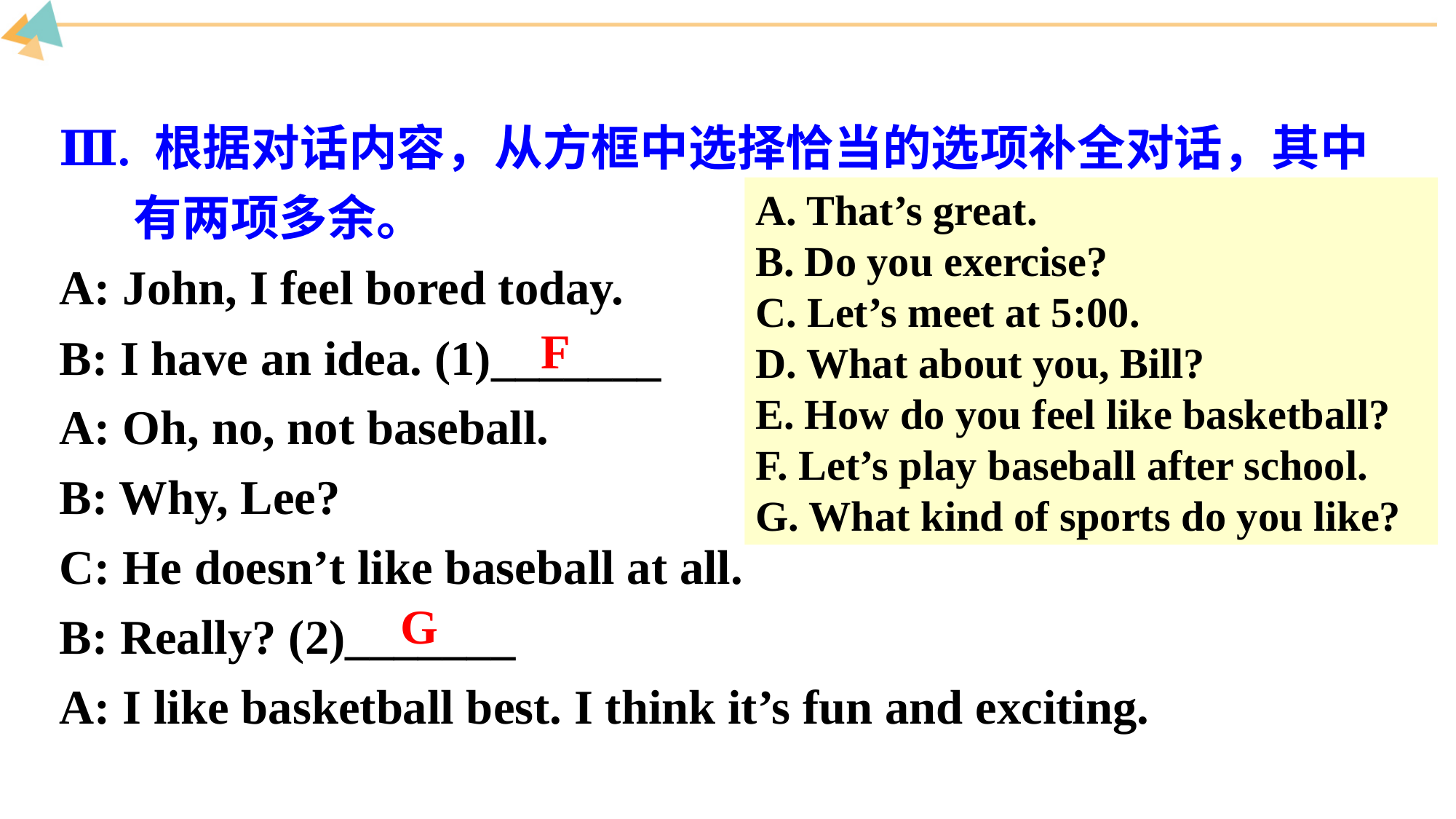

Ⅲ. 根据对话内容，从方框中选择恰当的选项补全对话，其中有两项多余。
A: John, I feel bored today.
B: I have an idea. (1)_______
A: Oh, no, not baseball.
B: Why, Lee?
C: He doesn’t like baseball at all.
B: Really? (2)_______
A: I like basketball best. I think it’s fun and exciting.
A. That’s great.
B. Do you exercise?
C. Let’s meet at 5:00.
D. What about you, Bill?
E. How do you feel like basketball?
F. Let’s play baseball after school.
G. What kind of sports do you like?
F
G